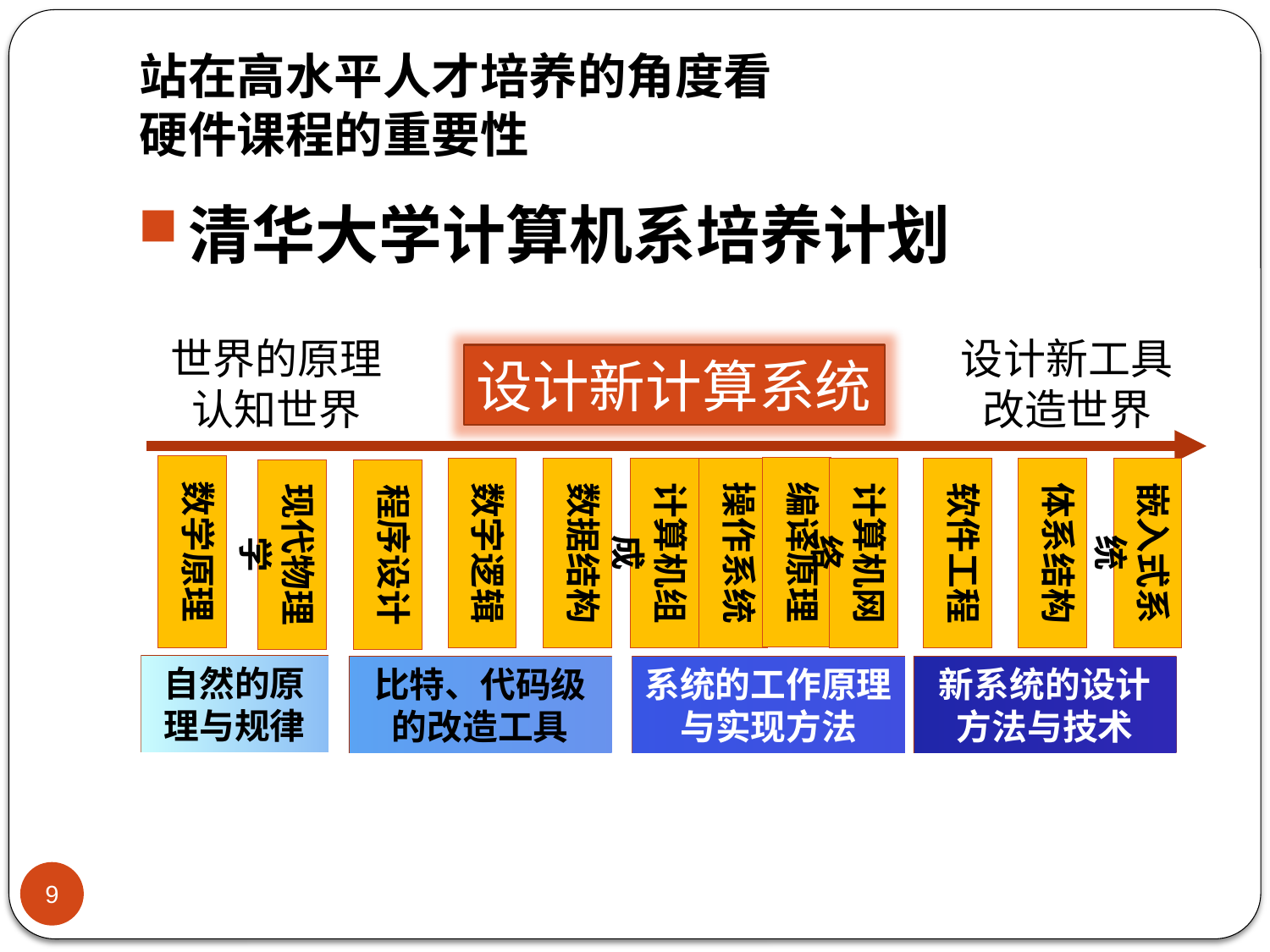

# 站在高水平人才培养的角度看 硬件课程的重要性
清华大学计算机系培养计划
世界的原理
认知世界
设计新工具
改造世界
设计新计算系统
数学原理
编译原理
操作系统
计算机组成
数字逻辑
数据结构
软件工程
体系结构
嵌入式系统
现代物理学
程序设计
自然的原理与规律
比特、代码级的改造工具
系统的工作原理与实现方法
新系统的设计方法与技术
计算机网络
9